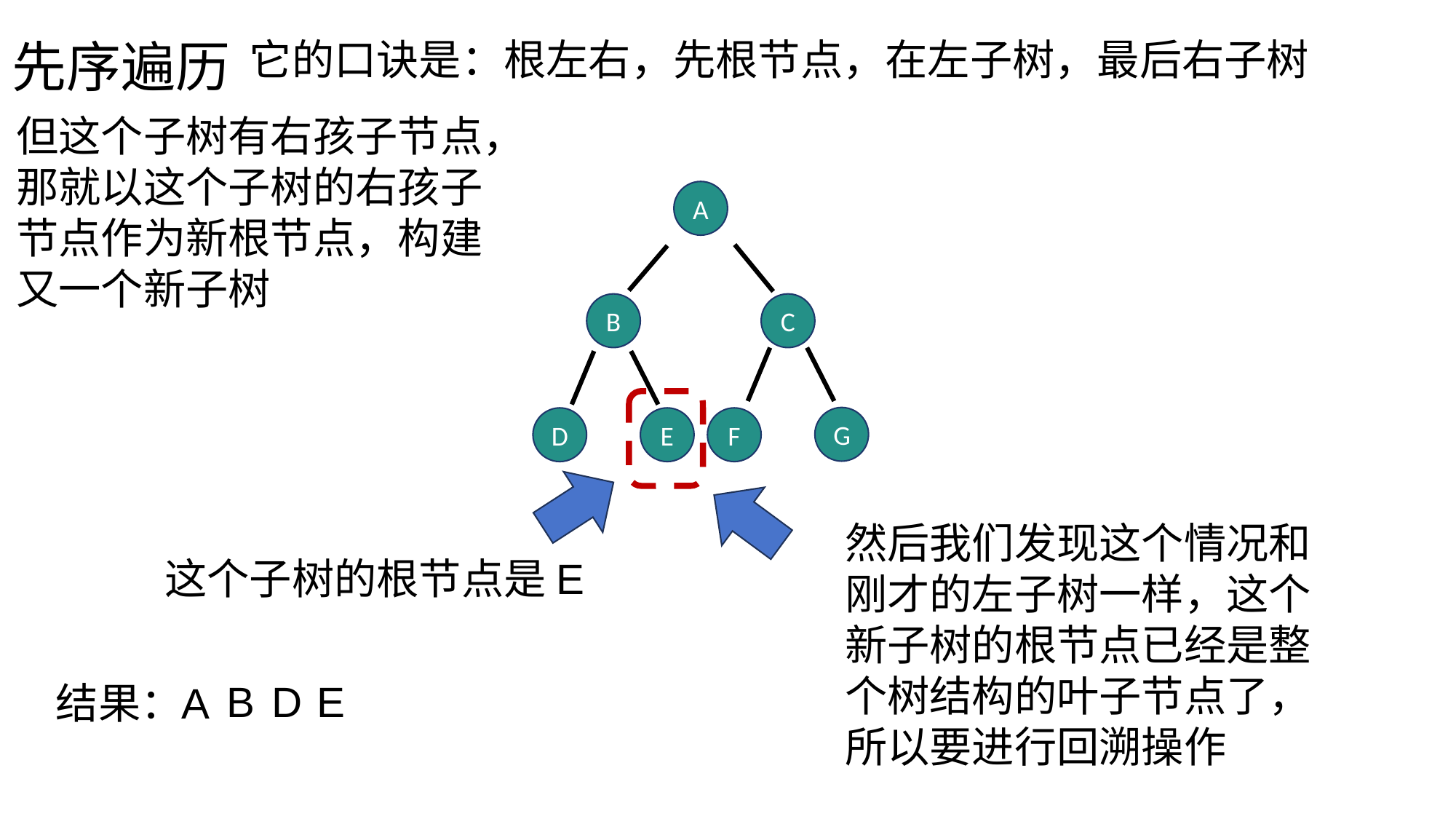

先序遍历
它的口诀是：根左右，先根节点，在左子树，最后右子树
但这个子树有右孩子节点，那就以这个子树的右孩子节点作为新根节点，构建又一个新子树
A
B
C

G
D
E
F

然后我们发现这个情况和刚才的左子树一样，这个新子树的根节点已经是整个树结构的叶子节点了，所以要进行回溯操作
这个子树的根节点是E
B
D
E
结果：
A